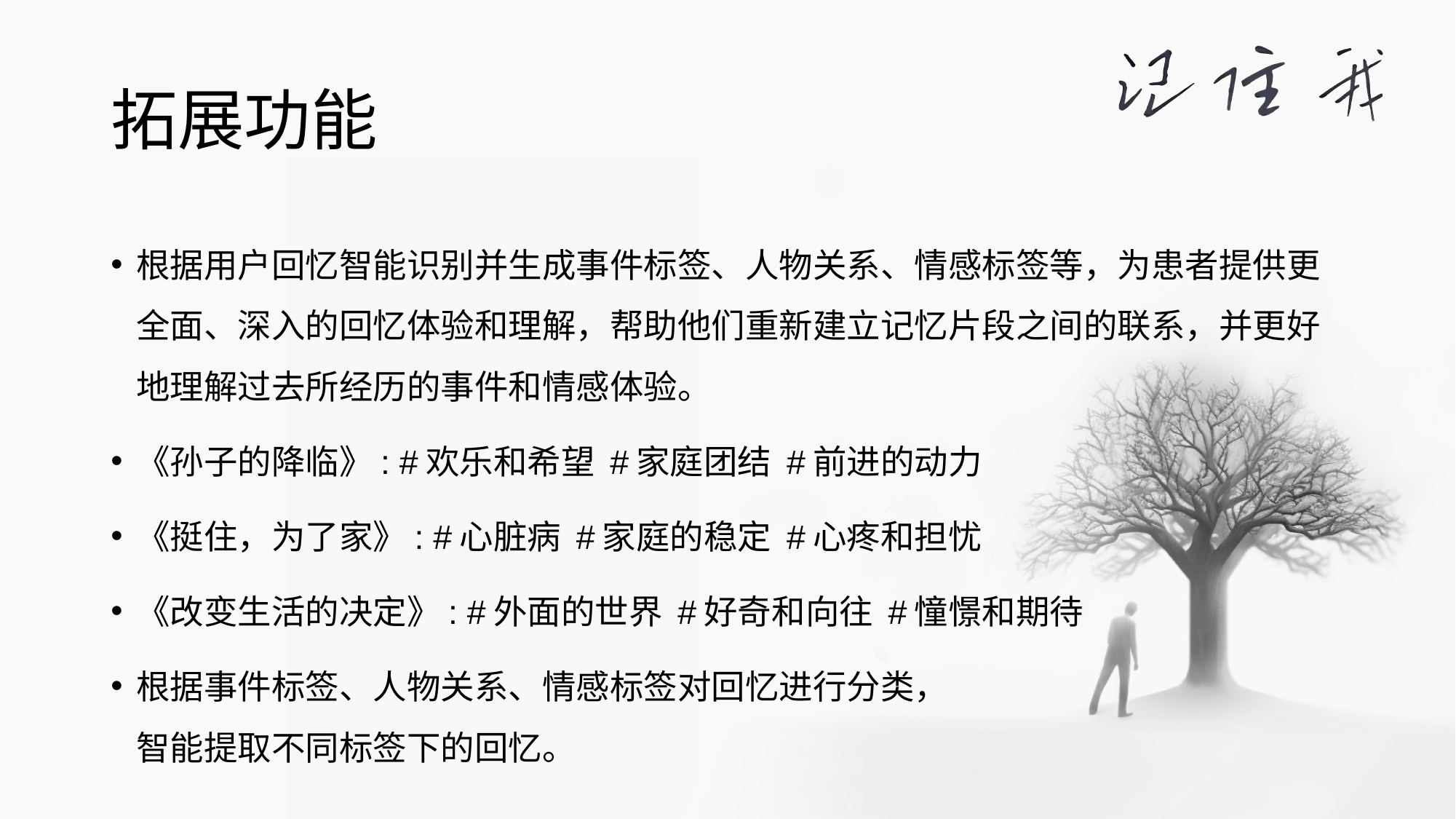

# 拓展功能
根据用户回忆智能识别并生成事件标签、人物关系、情感标签等，为患者提供更全面、深入的回忆体验和理解，帮助他们重新建立记忆片段之间的联系，并更好地理解过去所经历的事件和情感体验。
《孙子的降临》: #欢乐和希望 #家庭团结 #前进的动力
《挺住，为了家》: #心脏病 #家庭的稳定 #心疼和担忧
《改变生活的决定》: #外面的世界 #好奇和向往 #憧憬和期待
根据事件标签、人物关系、情感标签对回忆进行分类，
智能提取不同标签下的回忆。